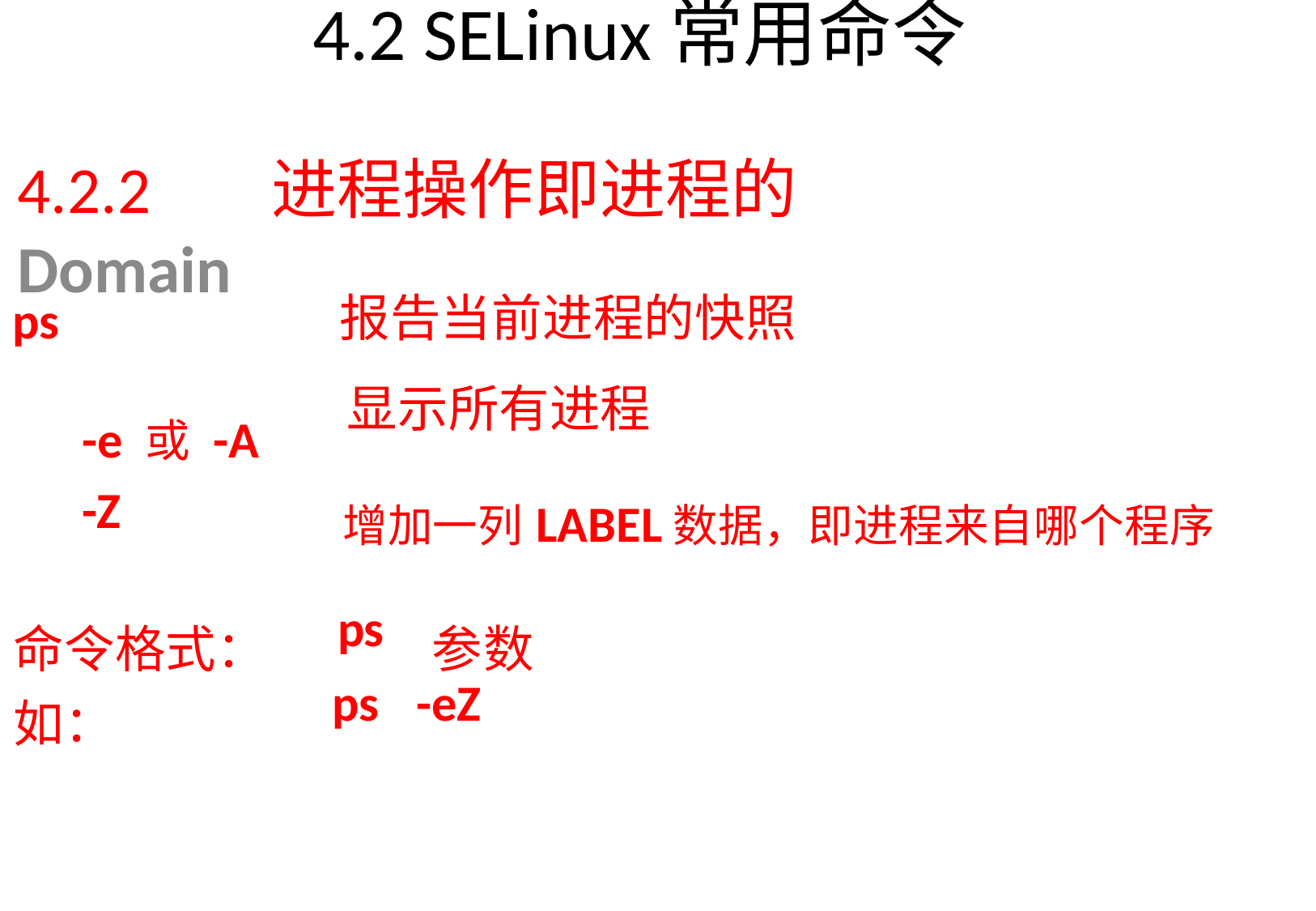

# 4.2 SELinux常用命令
4.2.2	进程操作即进程的Domain
| ps |  | 报告当前进程的快照 |  |
| --- | --- | --- | --- |
|  | -e 或 -A -Z | 显示所有进程 增加一列LABEL数据，即进程来自哪个程序 |  |
| 命令格式： |  | ps | 参数 |
| 如： |  | ps | -eZ |